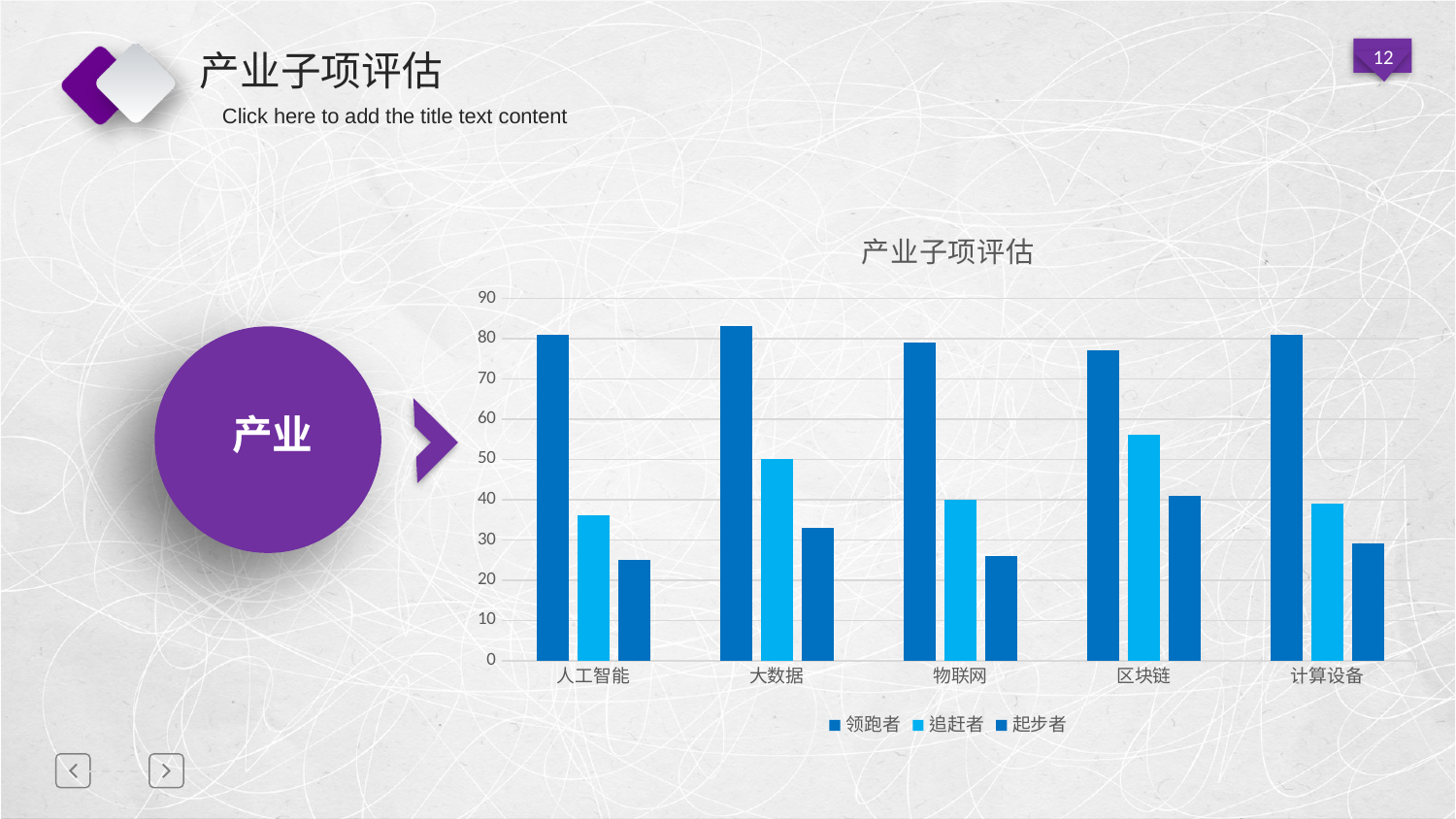

# 产业子项评估

### Chart: 产业子项评估

| Category |  |  |  |
|---|---|---|---|
| 人工智能 | 81.0 | 36.0 | 25.0 |
| 大数据 | 83.0 | 50.0 | 33.0 |
| 物联网 | 79.0 | 40.0 | 26.0 |
| 区块链 | 77.0 | 56.0 | 41.0 |
| 计算设备 | 81.0 | 39.0 | 29.0 |

产业模

延迟符